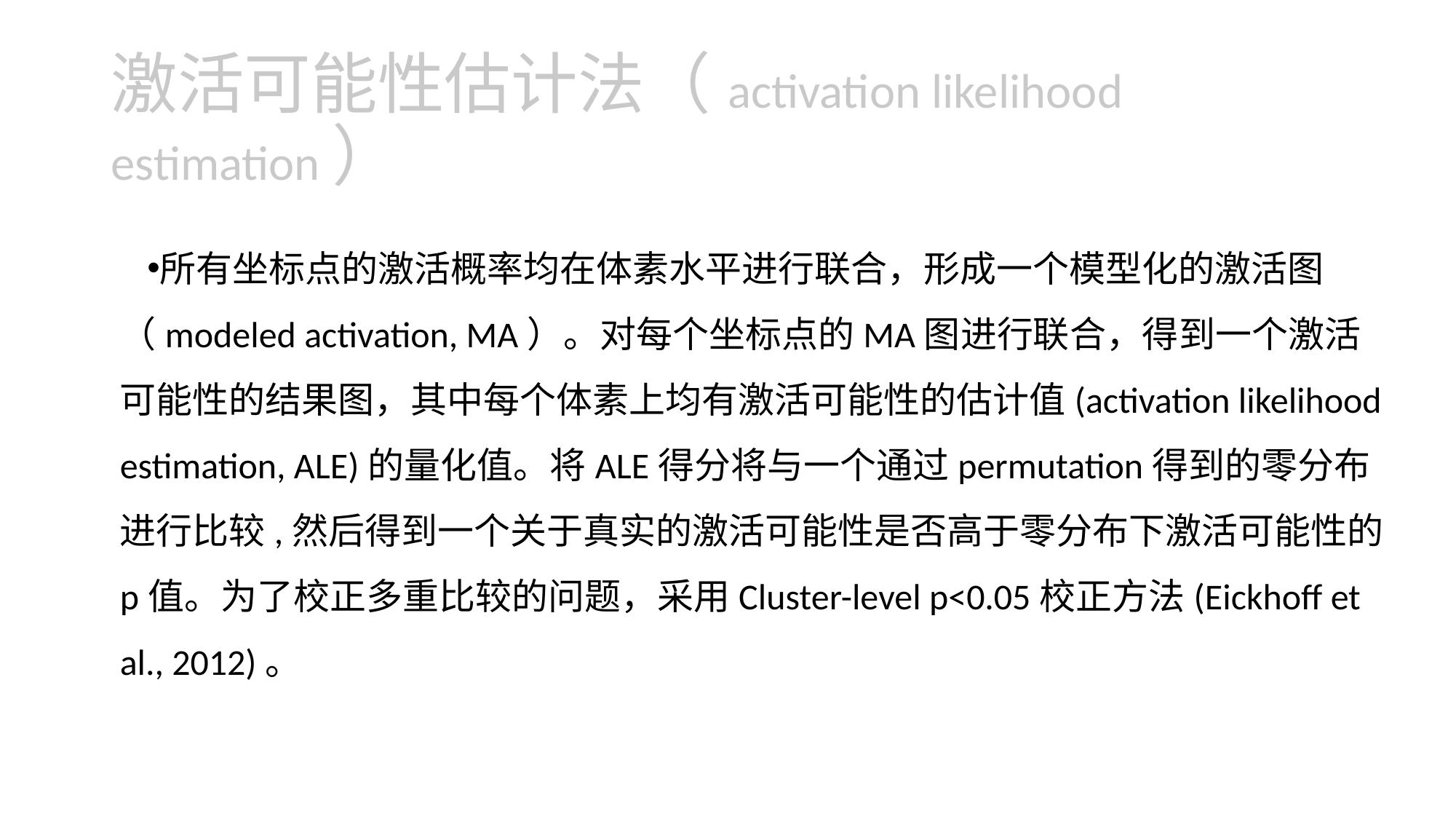

# 激活可能性估计法（activation likelihood estimation）
所有坐标点的激活概率均在体素水平进行联合，形成一个模型化的激活图（modeled activation, MA）。对每个坐标点的MA图进行联合，得到一个激活可能性的结果图，其中每个体素上均有激活可能性的估计值(activation likelihood estimation, ALE)的量化值。将ALE得分将与一个通过permutation得到的零分布进行比较,然后得到一个关于真实的激活可能性是否高于零分布下激活可能性的p值。为了校正多重比较的问题，采用Cluster-level p<0.05校正方法(Eickhoff et al., 2012)。